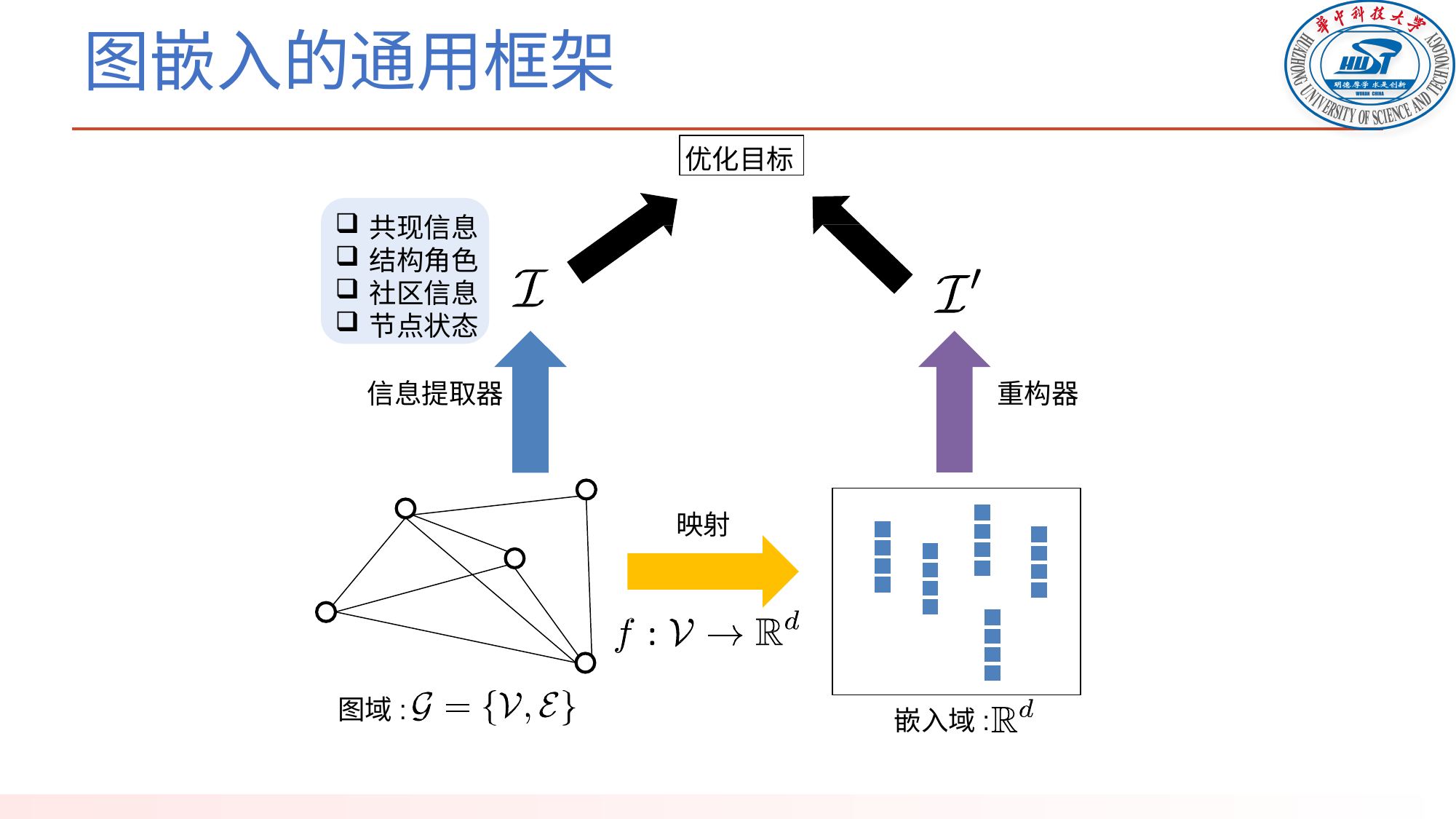

# 图嵌入的通用框架
优化目标

共现信息
结构角色
社区信息
节点状态

信息提取器
重构器

映射

图域:

嵌入域: